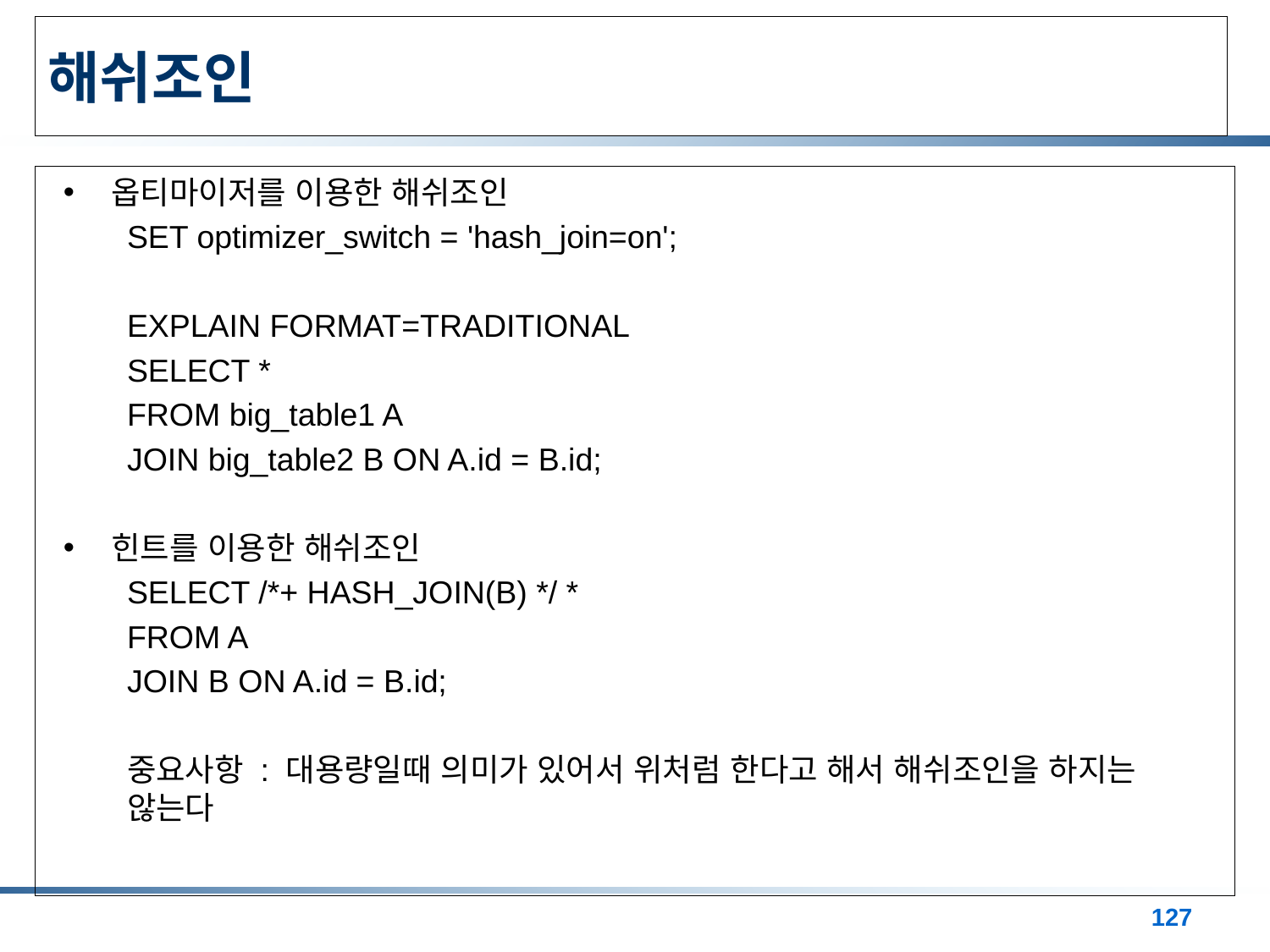

# 해쉬조인
옵티마이저를 이용한 해쉬조인
SET optimizer_switch = 'hash_join=on';

EXPLAIN FORMAT=TRADITIONAL
SELECT *
FROM big_table1 A
JOIN big_table2 B ON A.id = B.id;

힌트를 이용한 해쉬조인
SELECT /*+ HASH_JOIN(B) */ *
FROM A
JOIN B ON A.id = B.id;

중요사항 : 대용량일때 의미가 있어서 위처럼 한다고 해서 해쉬조인을 하지는 않는다